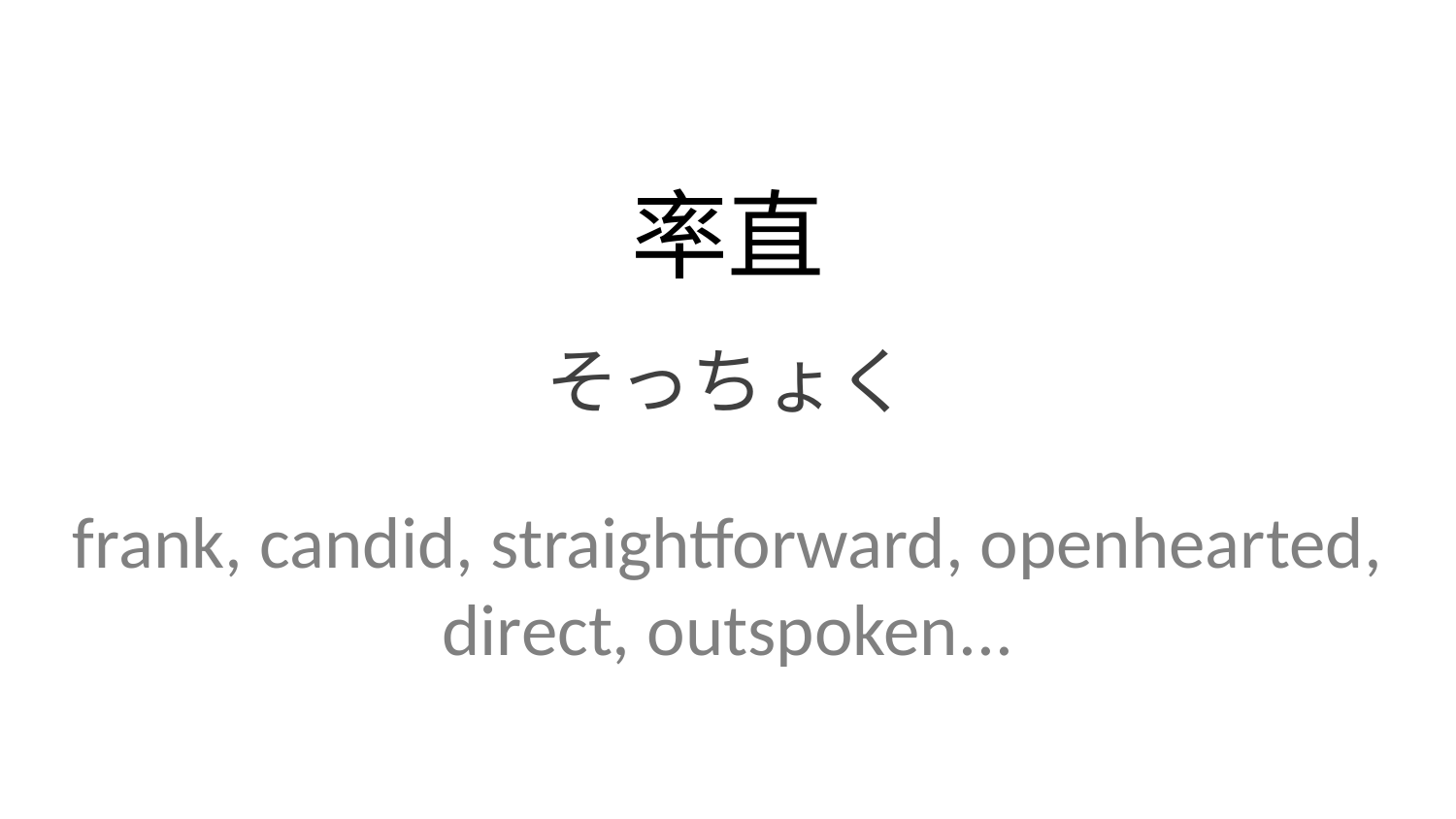

率直

そっちょく
frank, candid, straightforward, openhearted, direct, outspoken...